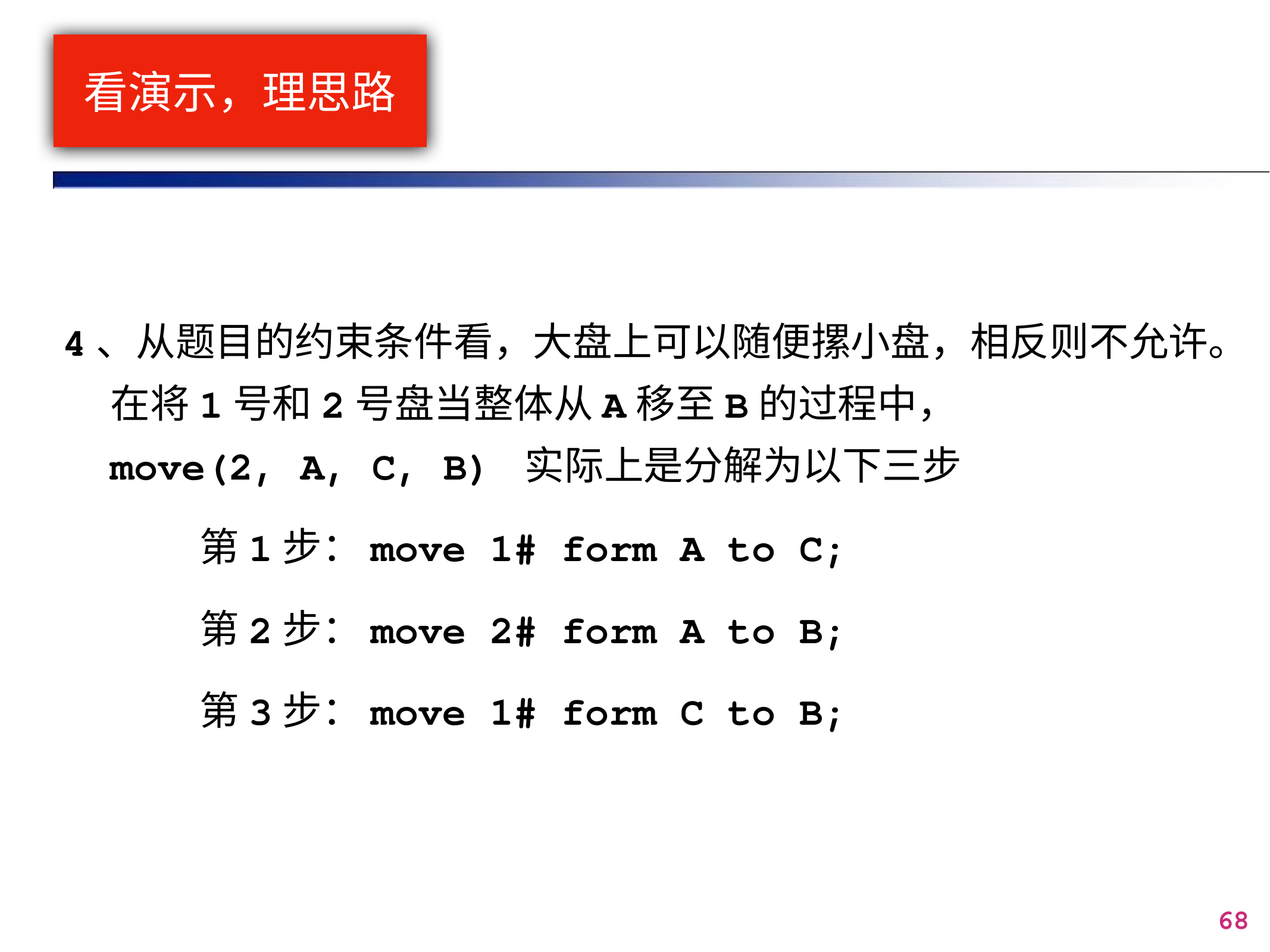

# 看演示，理思路
4、从题目的约束条件看，大盘上可以随便摞小盘，相反则不允许。在将1号和2号盘当整体从A移至B的过程中，
move(2, A, C, B) 实际上是分解为以下三步
		第1步：move 1# form A to C;
		第2步：move 2# form A to B;
		第3步：move 1# form C to B;
68